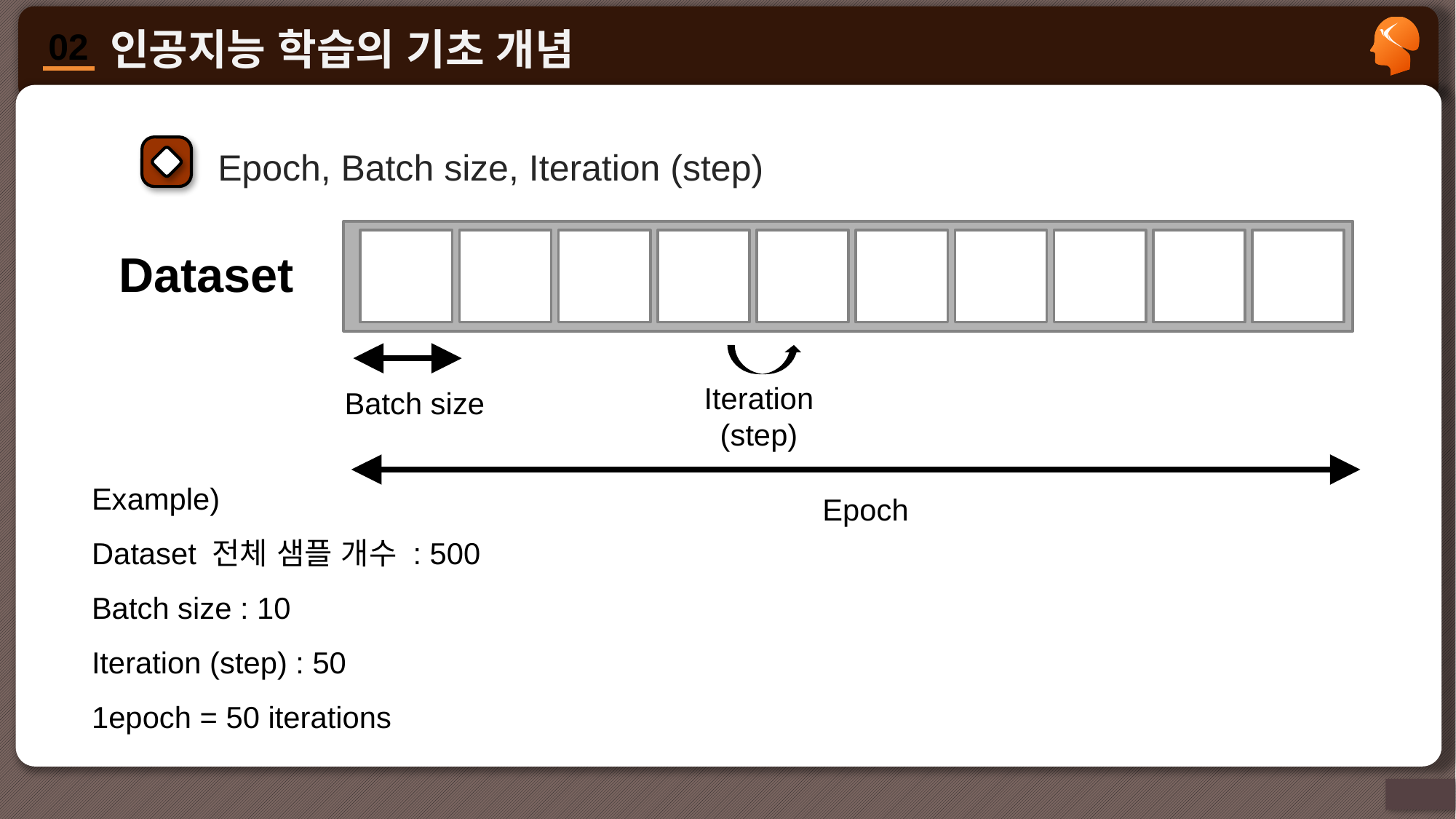

Epoch, Batch size, Iteration (step)

Dataset

Iteration (step)
Batch size
Example)
Dataset 전체 샘플 개수 : 500
Batch size : 10
Iteration (step) : 50
1epoch = 50 iterations
Epoch